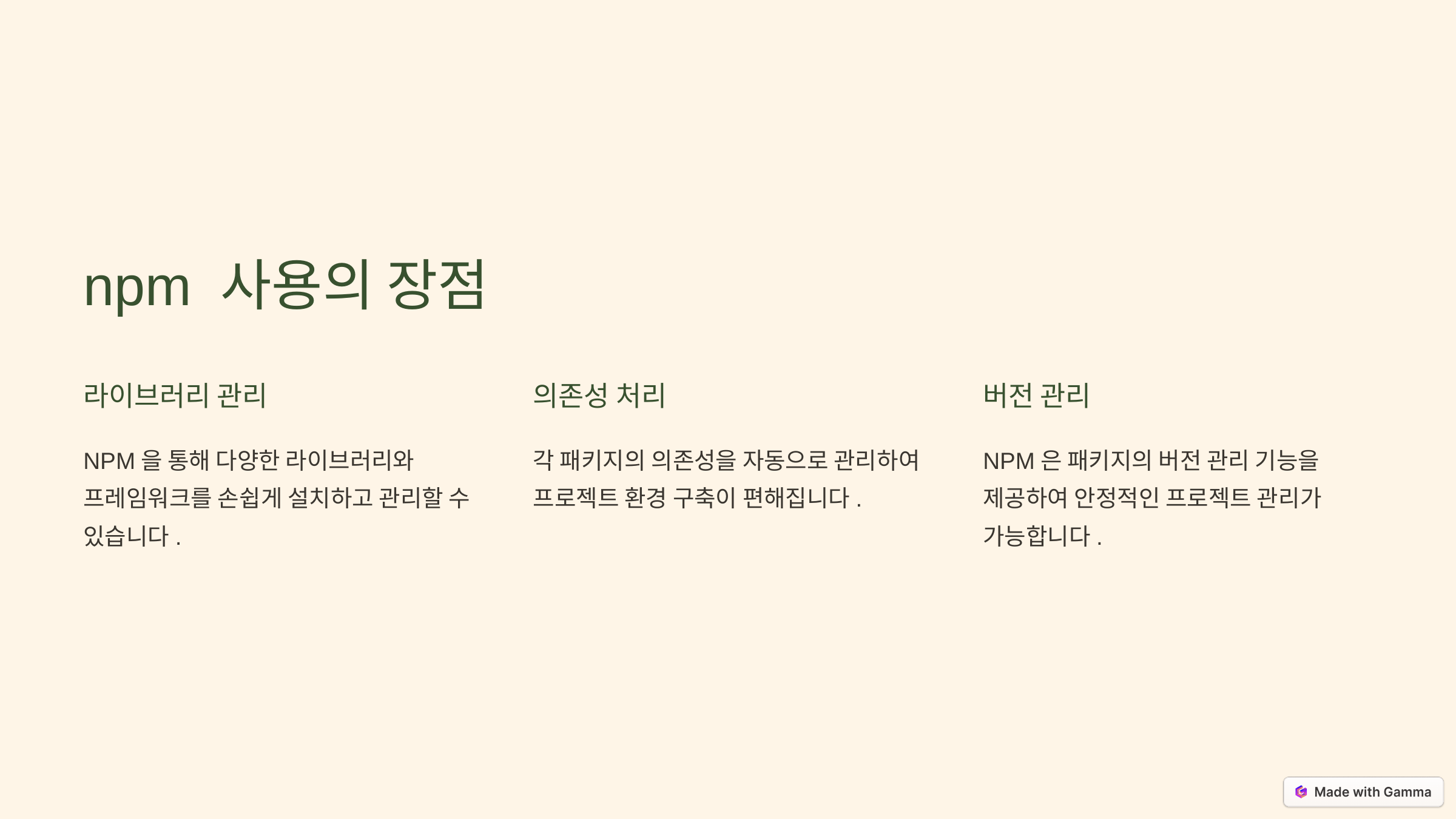

npm 사용의 장점
라이브러리 관리
의존성 처리
버전 관리
NPM을 통해 다양한 라이브러리와 프레임워크를 손쉽게 설치하고 관리할 수 있습니다.
각 패키지의 의존성을 자동으로 관리하여 프로젝트 환경 구축이 편해집니다.
NPM은 패키지의 버전 관리 기능을 제공하여 안정적인 프로젝트 관리가 가능합니다.